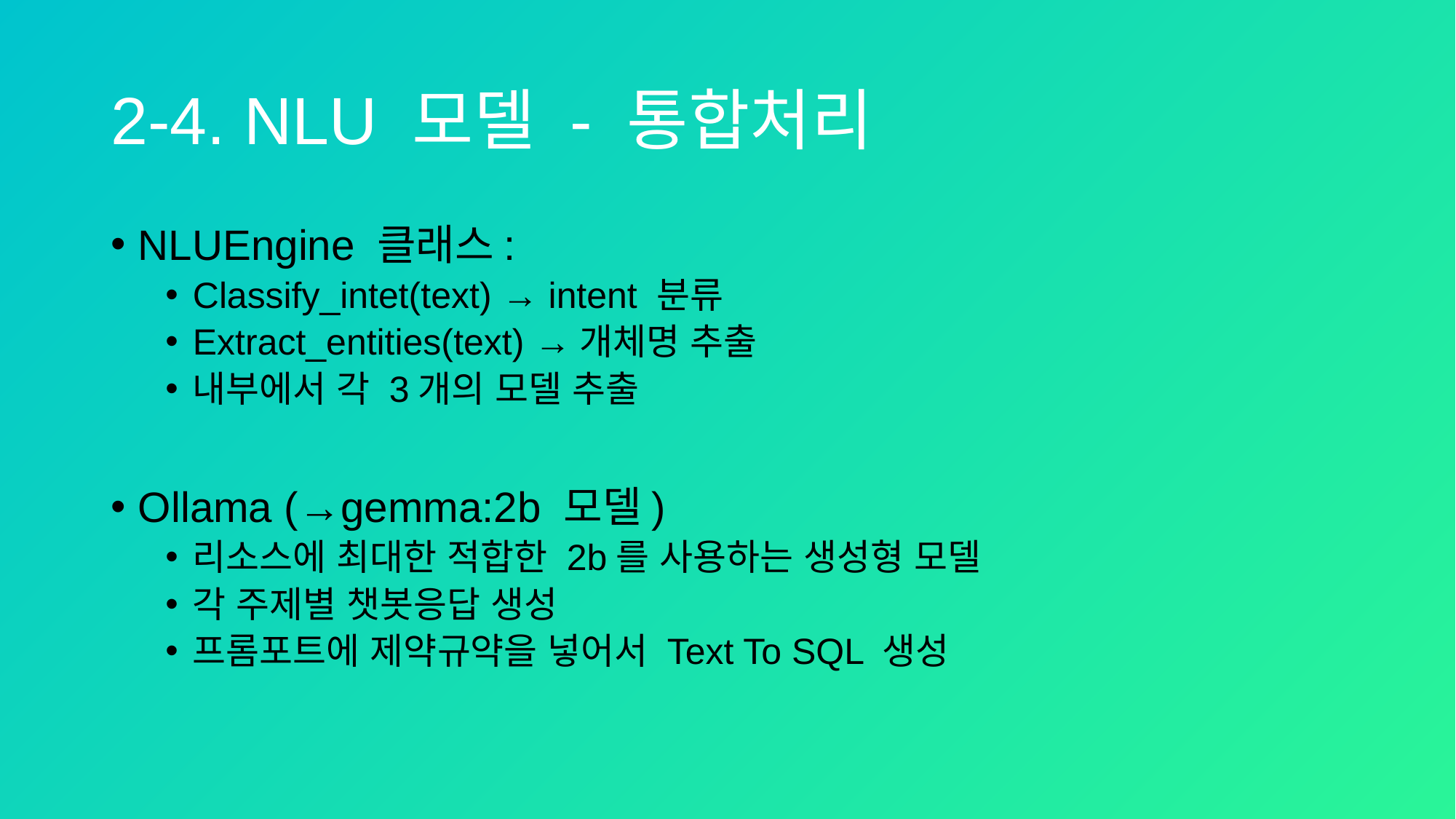

# 2-4. NLU 모델 - 통합처리
NLUEngine 클래스:
Classify_intet(text) → intent 분류
Extract_entities(text) →개체명 추출
내부에서 각 3개의 모델 추출

Ollama (→gemma:2b 모델)
리소스에 최대한 적합한 2b를 사용하는 생성형 모델
각 주제별 챗봇응답 생성
프롬포트에 제약규약을 넣어서 Text To SQL 생성